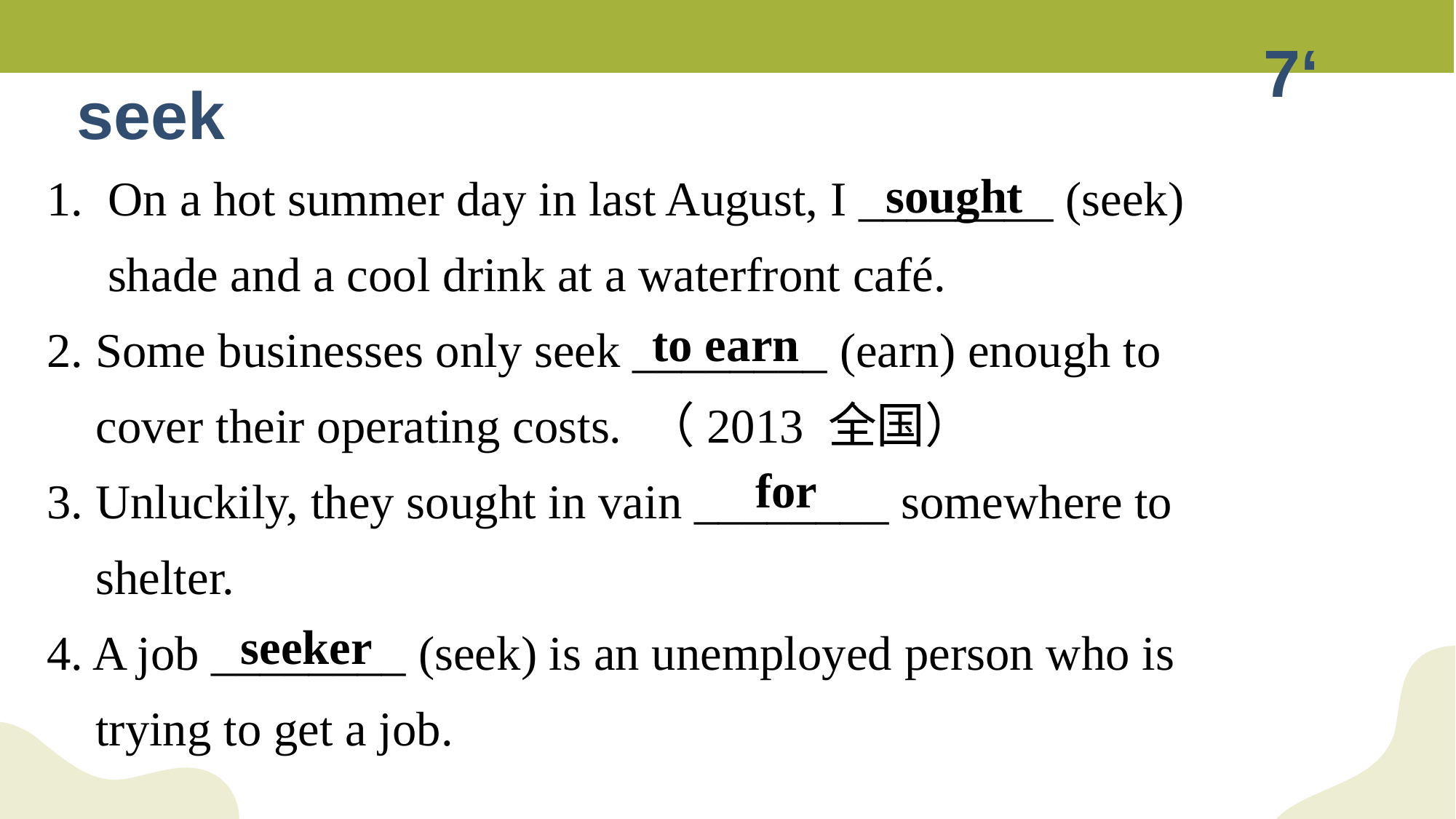

7‘
seek
On a hot summer day in last August, I ________ (seek)
     shade and a cool drink at a waterfront café.
2. Some businesses only seek ________ (earn) enough to
    cover their operating costs. （2013 全国）
3. Unluckily, they sought in vain ________ somewhere to
    shelter.
4. A job ________ (seek) is an unemployed person who is
    trying to get a job.
sought
to earn
for
seeker